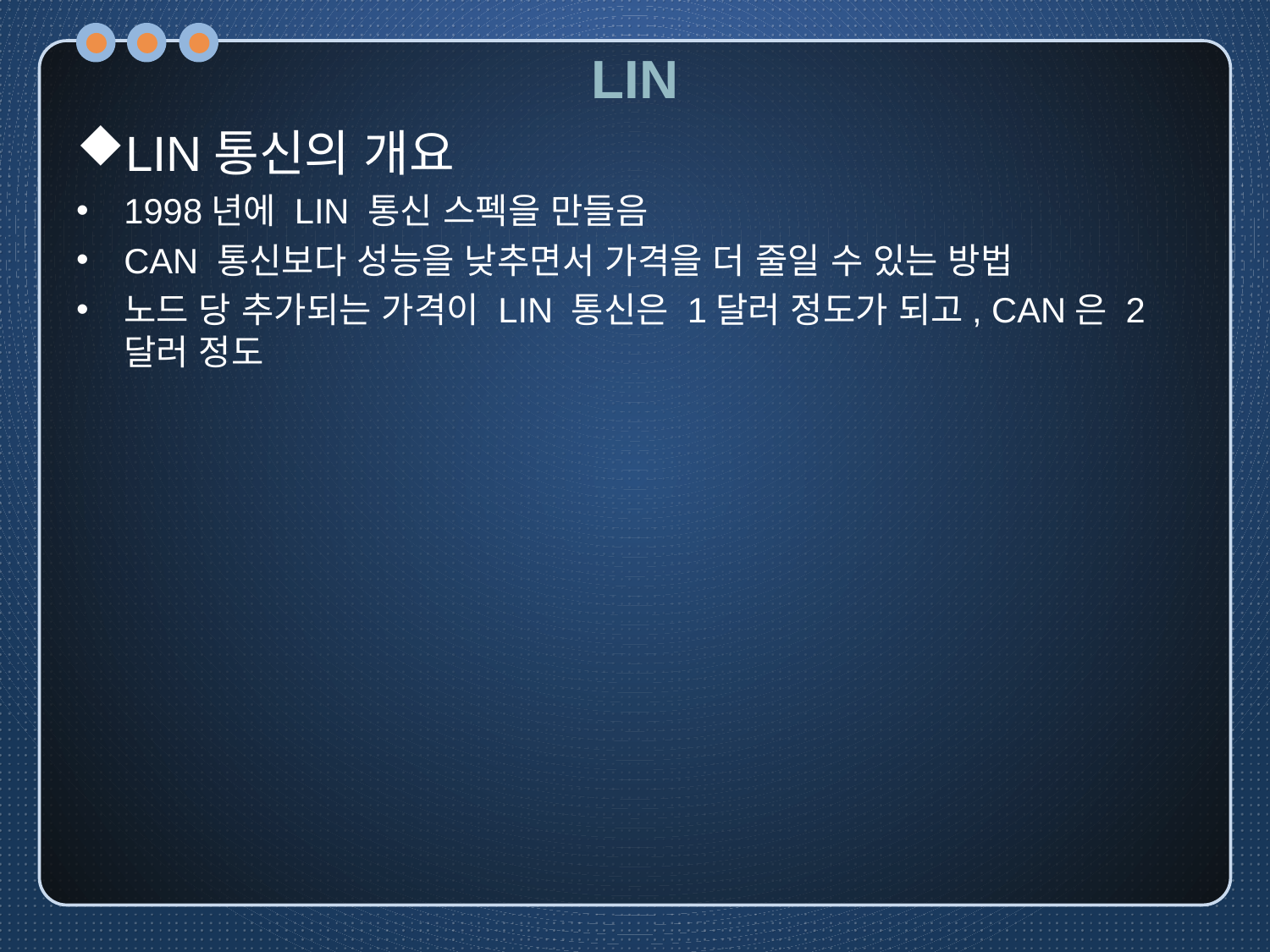

# LIN
LIN통신의 개요
1998년에 LIN 통신 스펙을 만들음
CAN 통신보다 성능을 낮추면서 가격을 더 줄일 수 있는 방법
노드 당 추가되는 가격이 LIN 통신은 1달러 정도가 되고, CAN은 2달러 정도